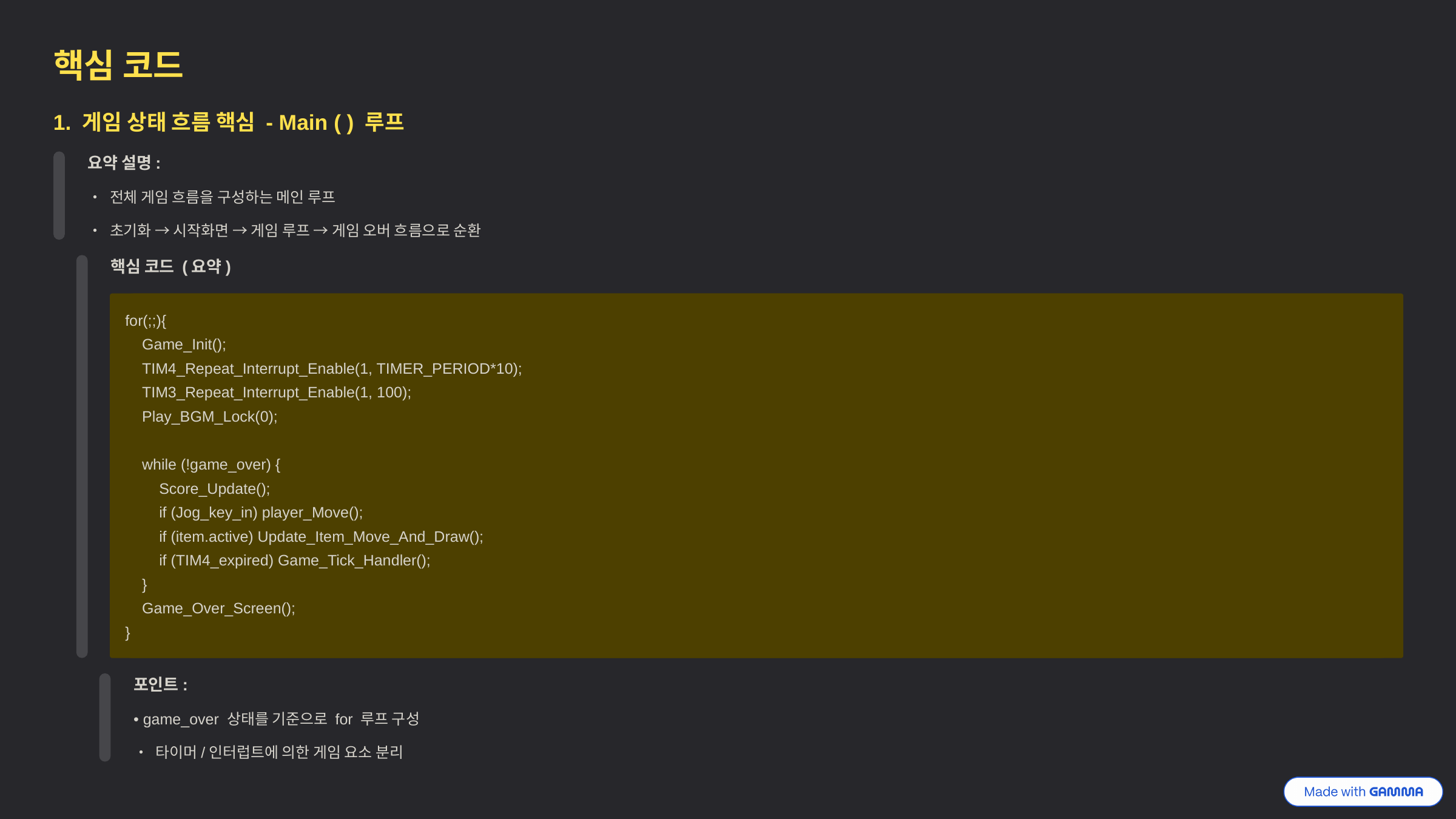

핵심 코드
1. 게임 상태 흐름 핵심 - Main ( ) 루프

요약 설명:
• 전체 게임 흐름을 구성하는 메인 루프
• 초기화 → 시작화면 → 게임 루프 → 게임 오버 흐름으로 순환

핵심 코드 (요약)

for(;;){
    Game_Init();
    TIM4_Repeat_Interrupt_Enable(1, TIMER_PERIOD*10);
    TIM3_Repeat_Interrupt_Enable(1, 100);
    Play_BGM_Lock(0);

    while (!game_over) {
        Score_Update();
        if (Jog_key_in) player_Move();
        if (item.active) Update_Item_Move_And_Draw();
        if (TIM4_expired) Game_Tick_Handler();
    }
    Game_Over_Screen();
}

포인트:
• game_over 상태를 기준으로 for 루프 구성
• 타이머/인터럽트에 의한 게임 요소 분리